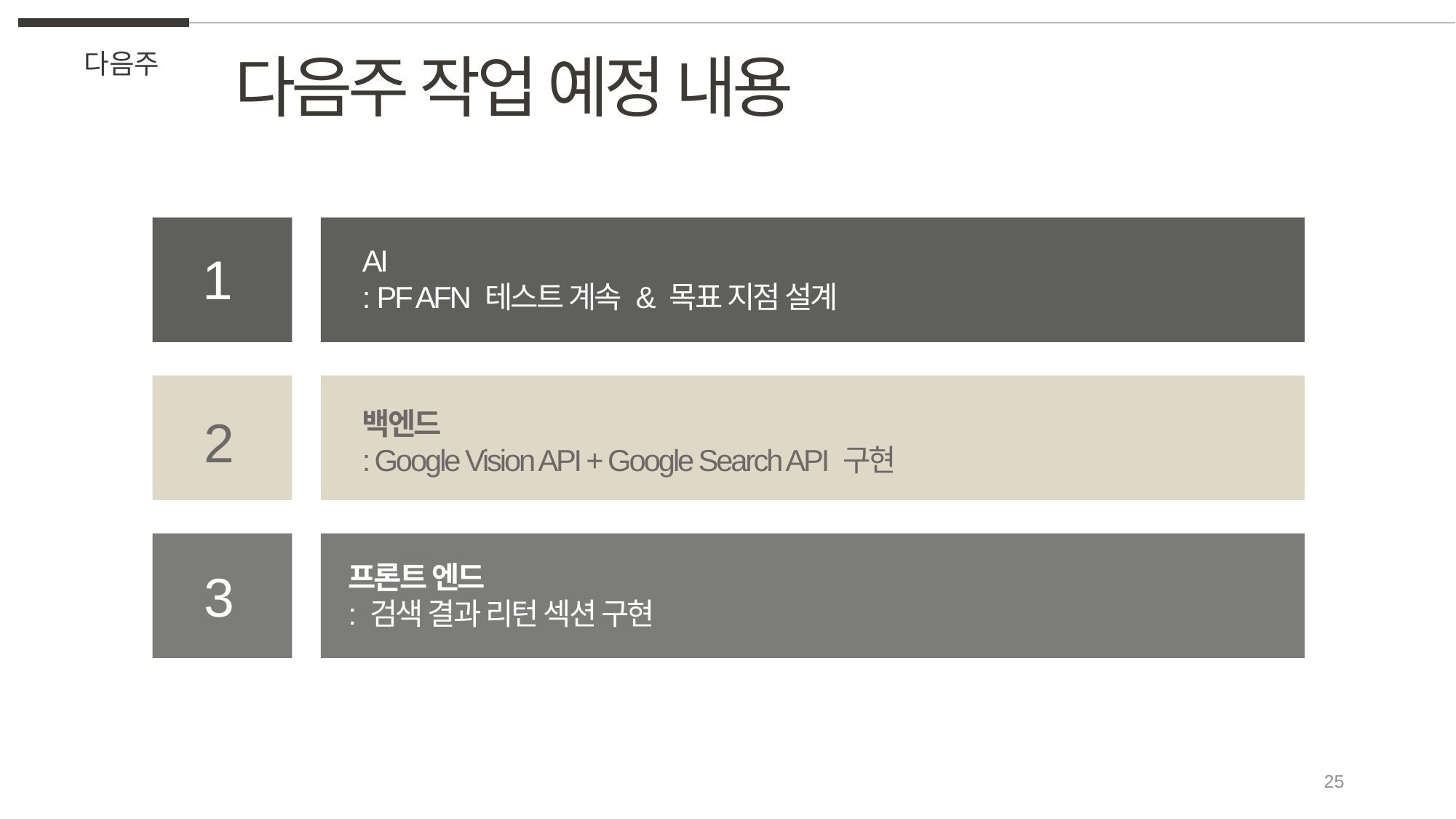

다음주 작업 예정 내용
다음주

AI
: PF AFN 테스트 계속 & 목표 지점 설계
1

백엔드
: Google Vision API + Google Search API 구현
2

프론트 엔드
: 검색 결과 리턴 섹션 구현
3
25